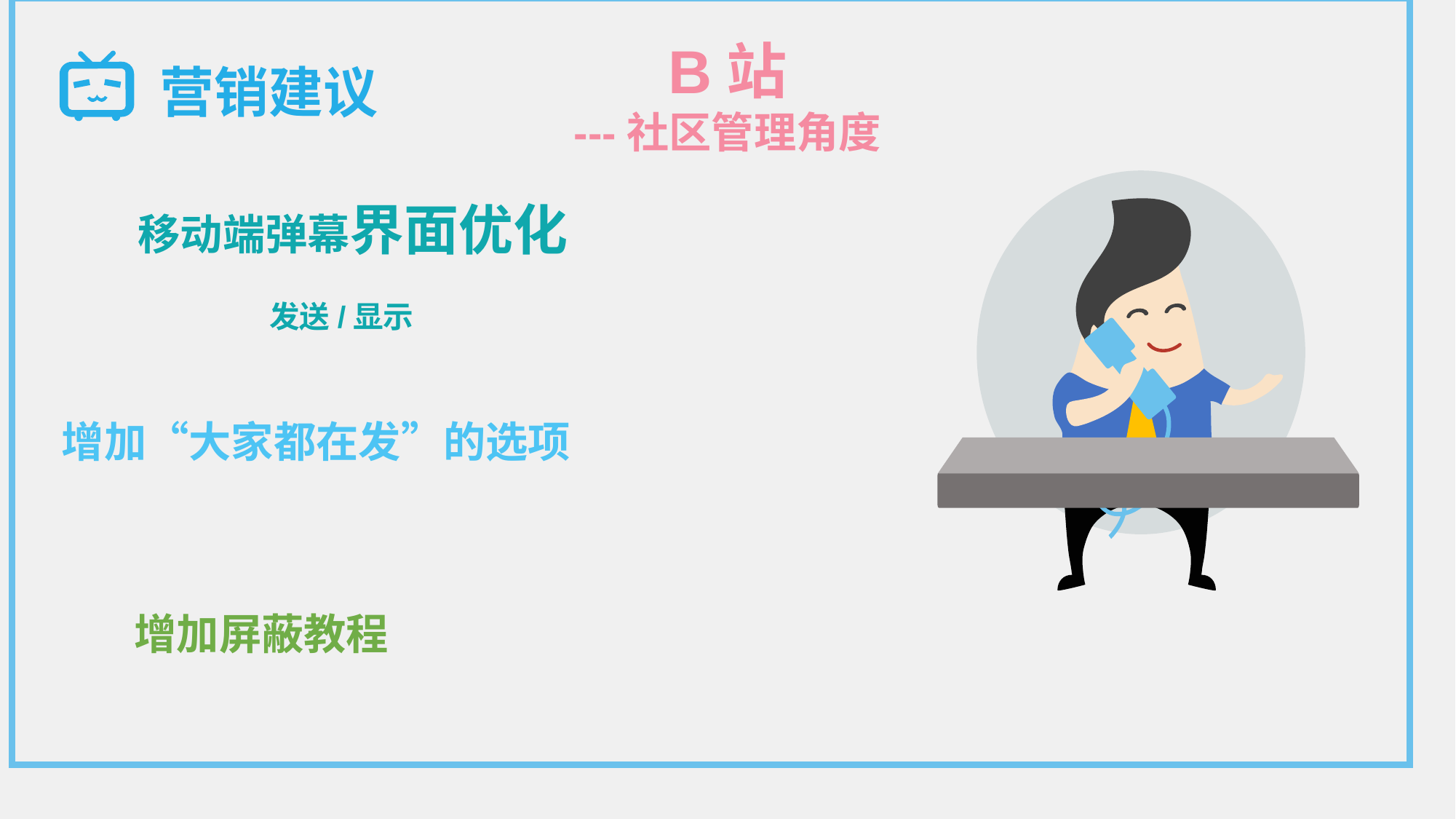

B站
---社区管理角度

营销建议

移动端弹幕界面优化

                  发送/显示

问卷得出的

增加“大家都在发”的选项

解决懒的问题

增加屏蔽教程